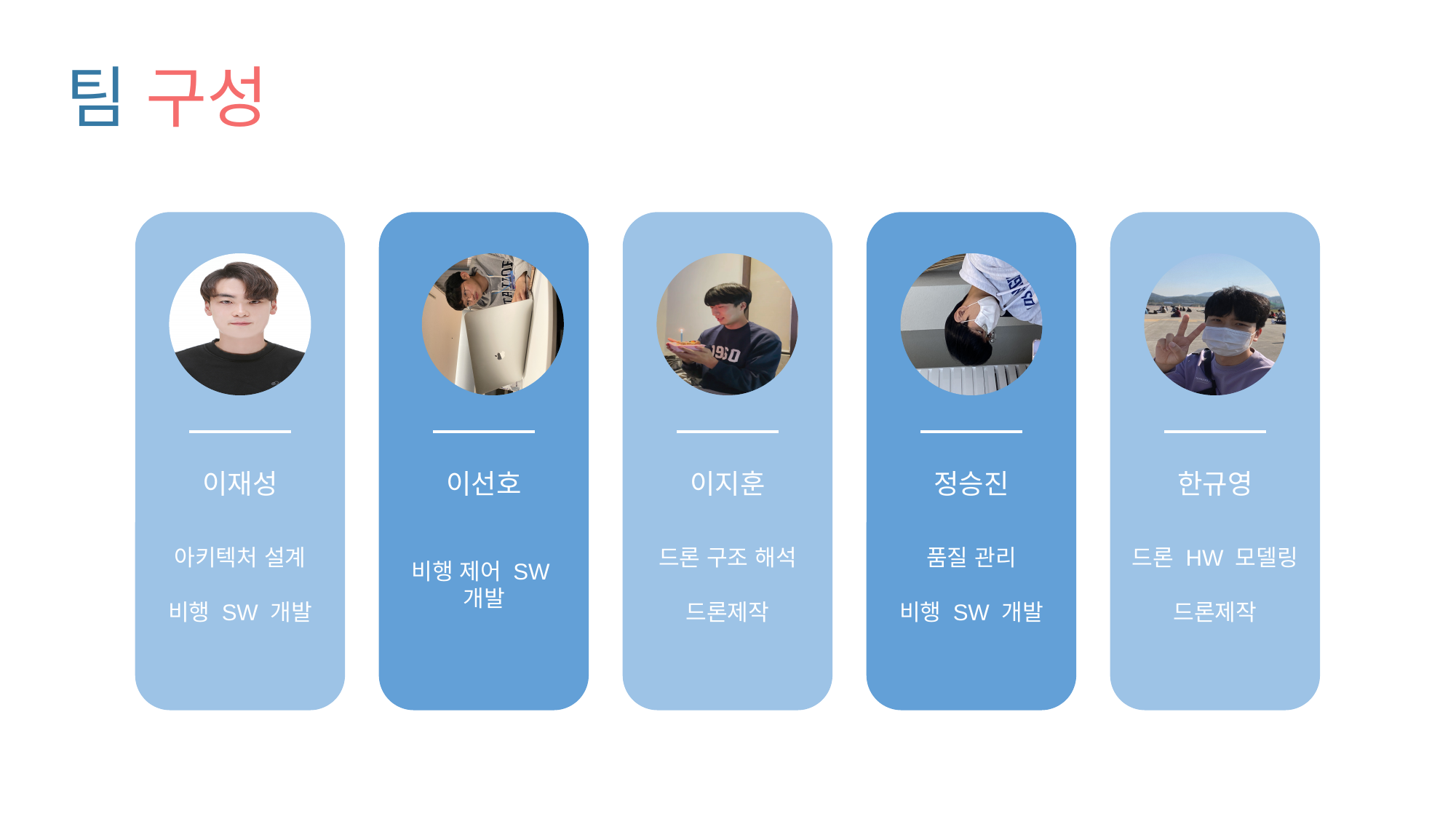

# 팀 구성

이재성
이선호
이지훈
정승진
한규영
아키텍처 설계

비행 SW 개발
드론 구조 해석

드론제작
품질 관리

비행 SW 개발
드론 HW 모델링

드론제작
비행 제어 SW
개발